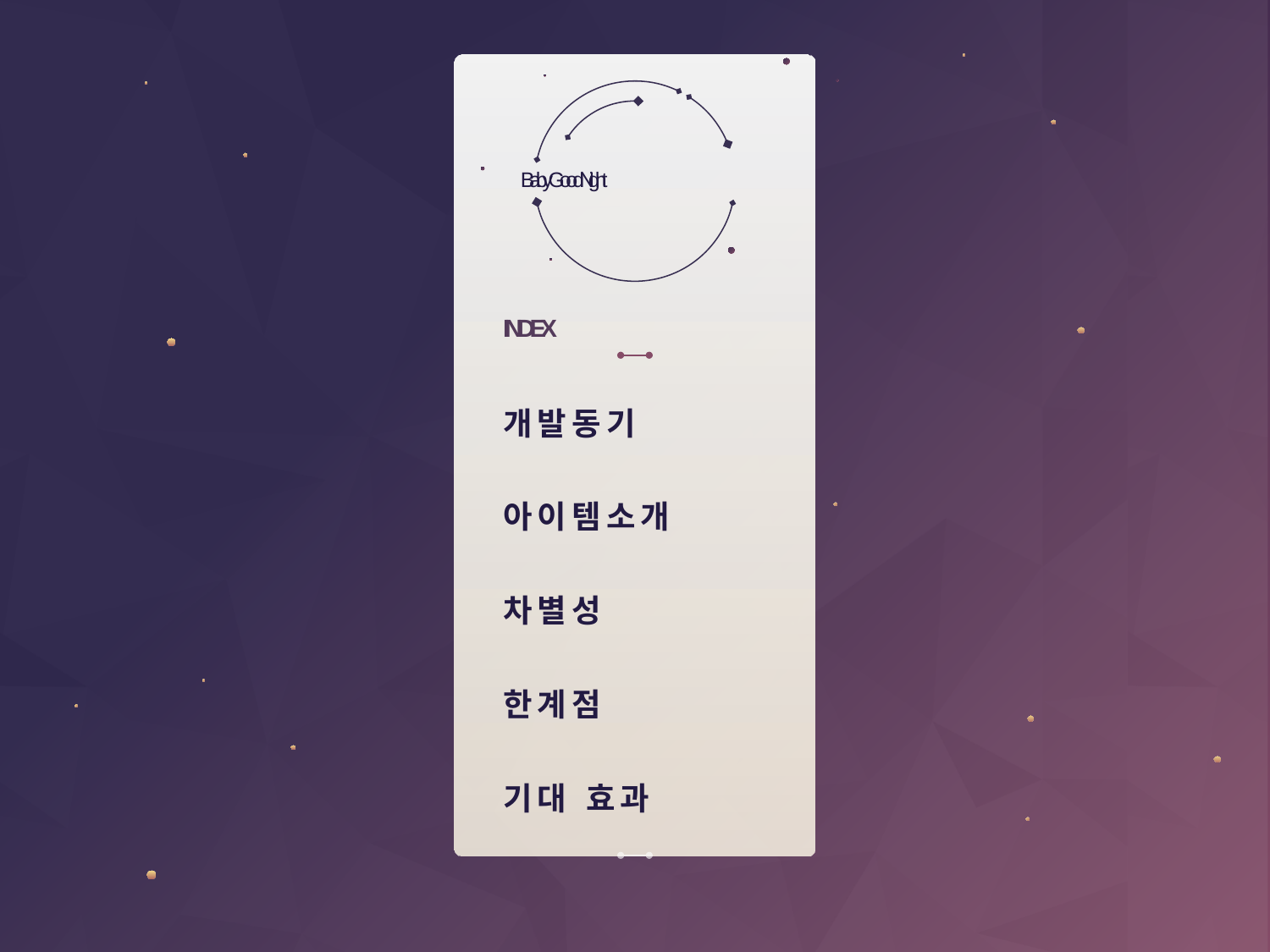

# Baby GoodNight
INDEX
개발동기
아이템소개
차별성
한계점
기대 효과